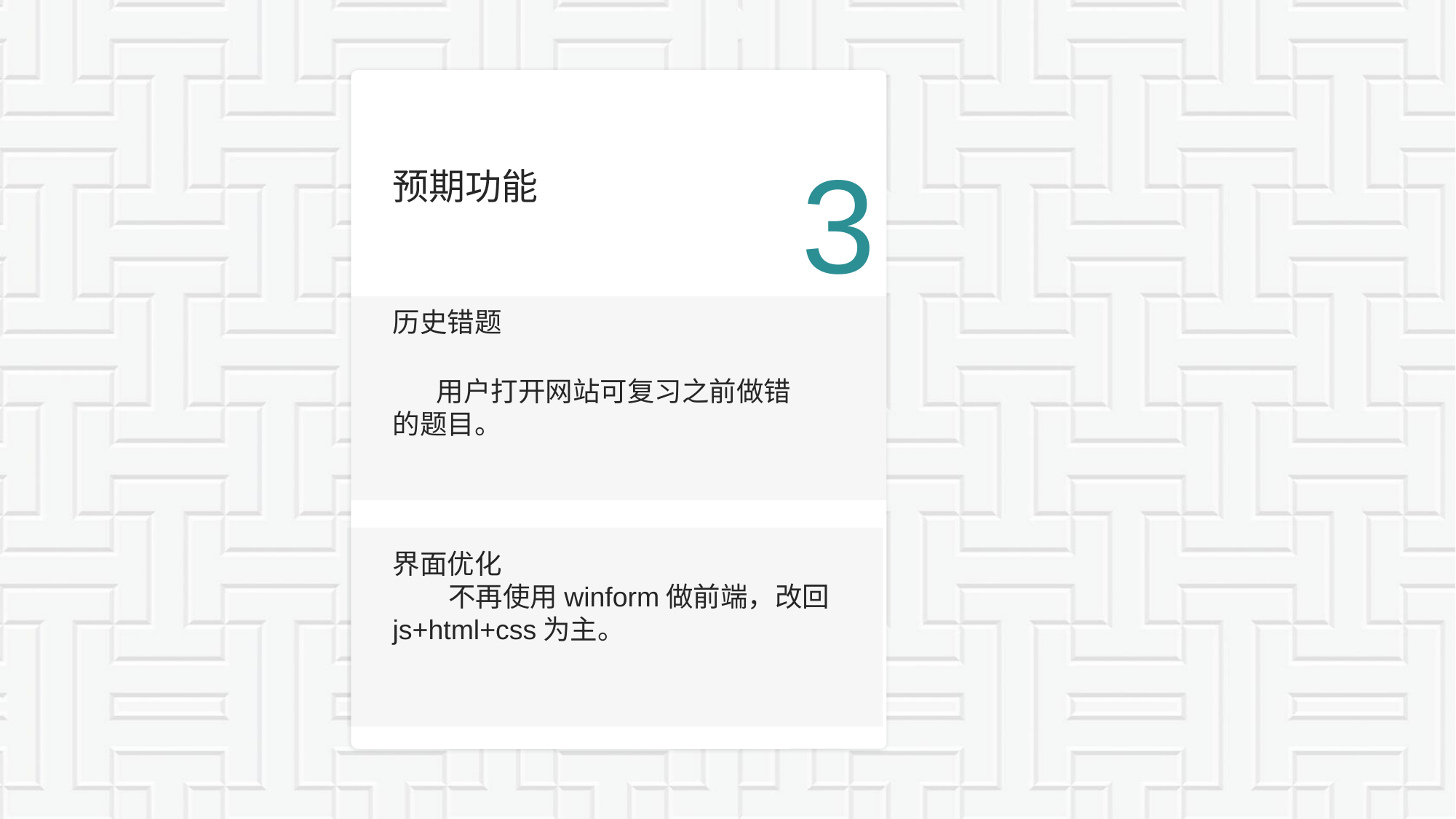

3
预期功能

历史错题
      用户打开网站可复习之前做错的题目。

界面优化
        不再使用winform做前端，改回js+html+css为主。